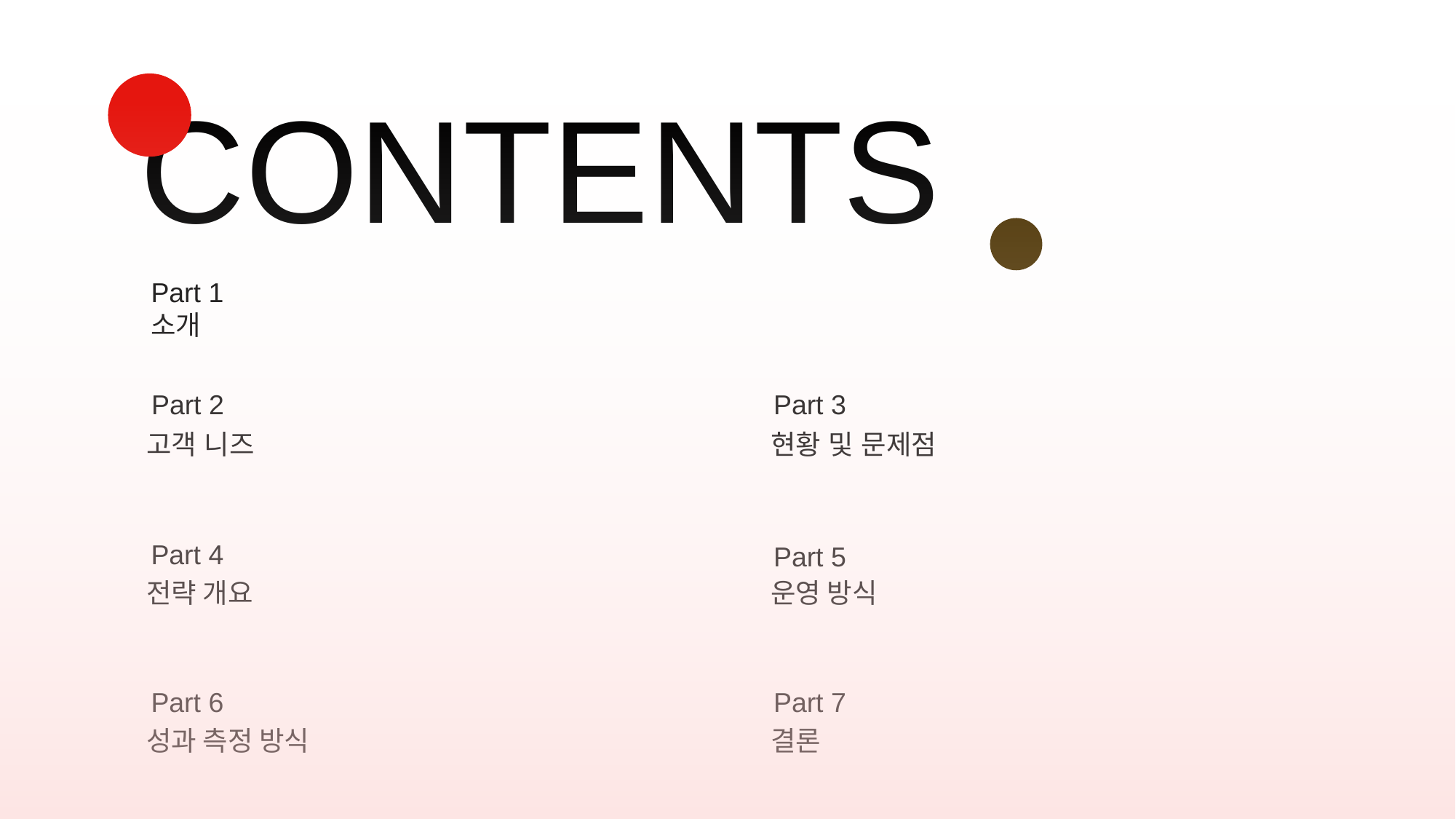

CONTENTS

Part 1
소개
Part 2
Part 3
고객 니즈
현황 및 문제점
Part 4
Part 5
전략 개요
운영 방식
Part 6
Part 7
성과 측정 방식
결론